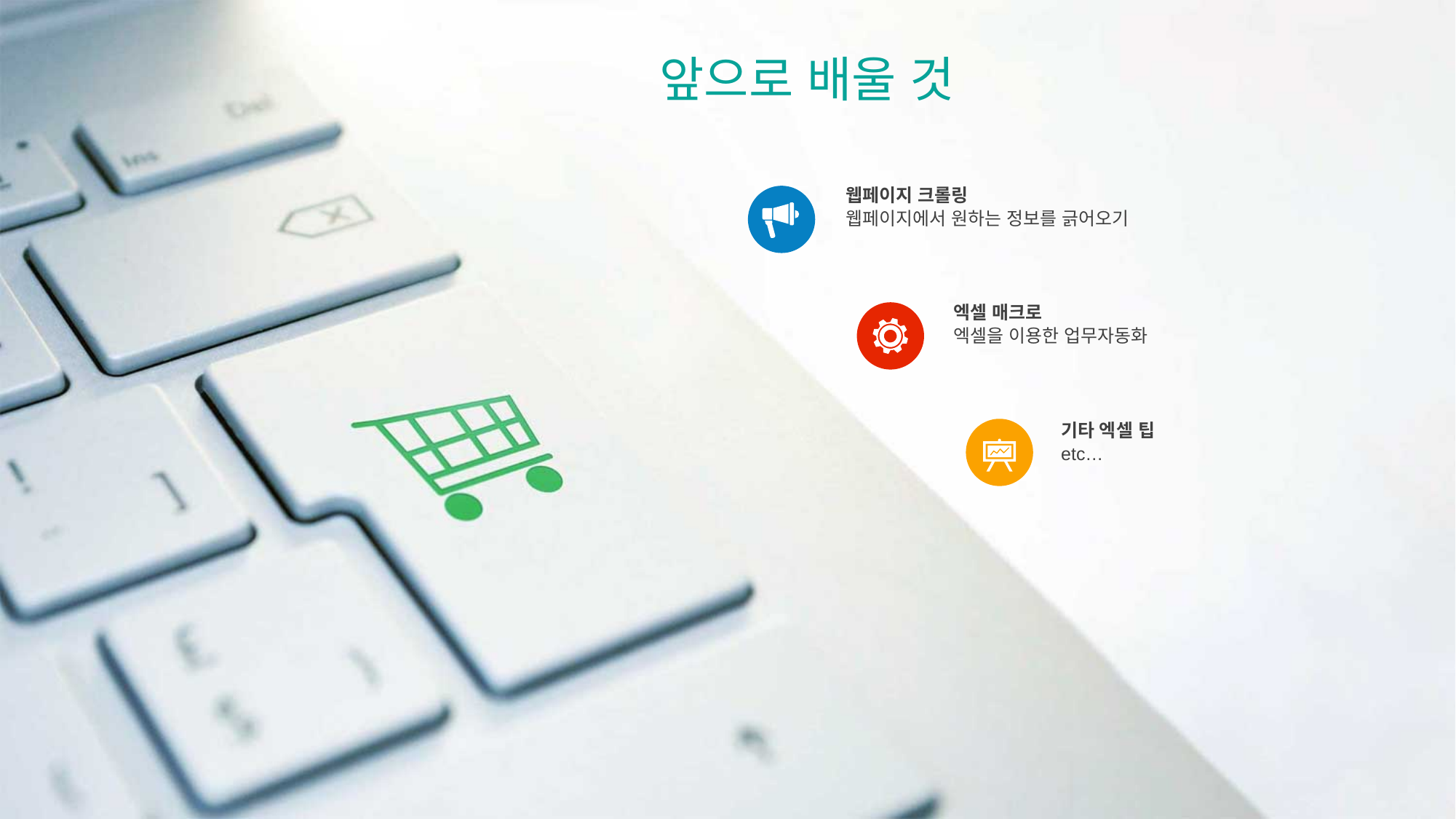

앞으로 배울 것
웹페이지 크롤링
웹페이지에서 원하는 정보를 긁어오기

엑셀 매크로
엑셀을 이용한 업무자동화

기타 엑셀 팁
etc…